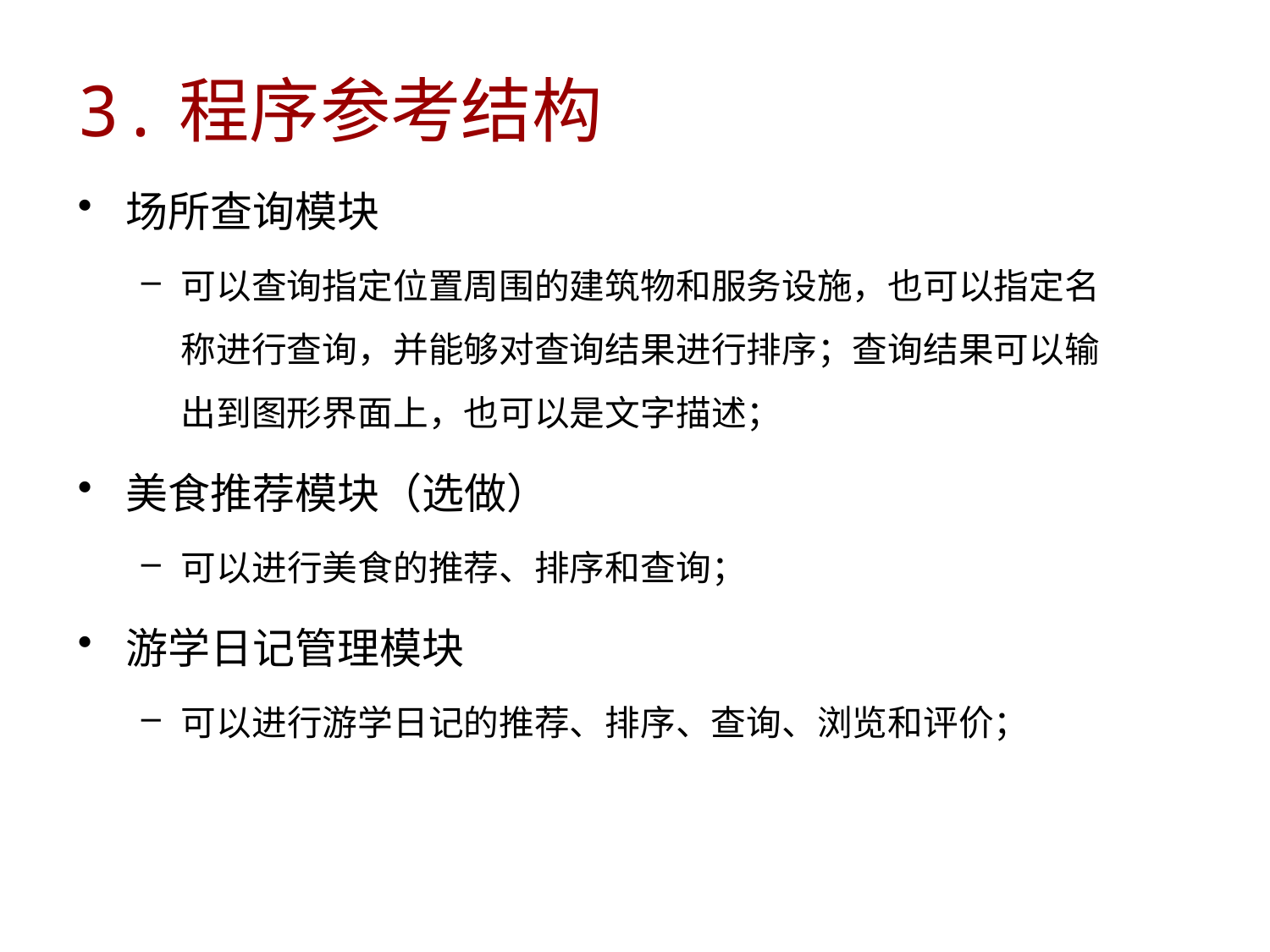

3.程序参考结构
场所查询模块
可以查询指定位置周围的建筑物和服务设施，也可以指定名称进行查询，并能够对查询结果进行排序；查询结果可以输出到图形界面上，也可以是文字描述；
美食推荐模块（选做）
可以进行美食的推荐、排序和查询；
游学日记管理模块
可以进行游学日记的推荐、排序、查询、浏览和评价；